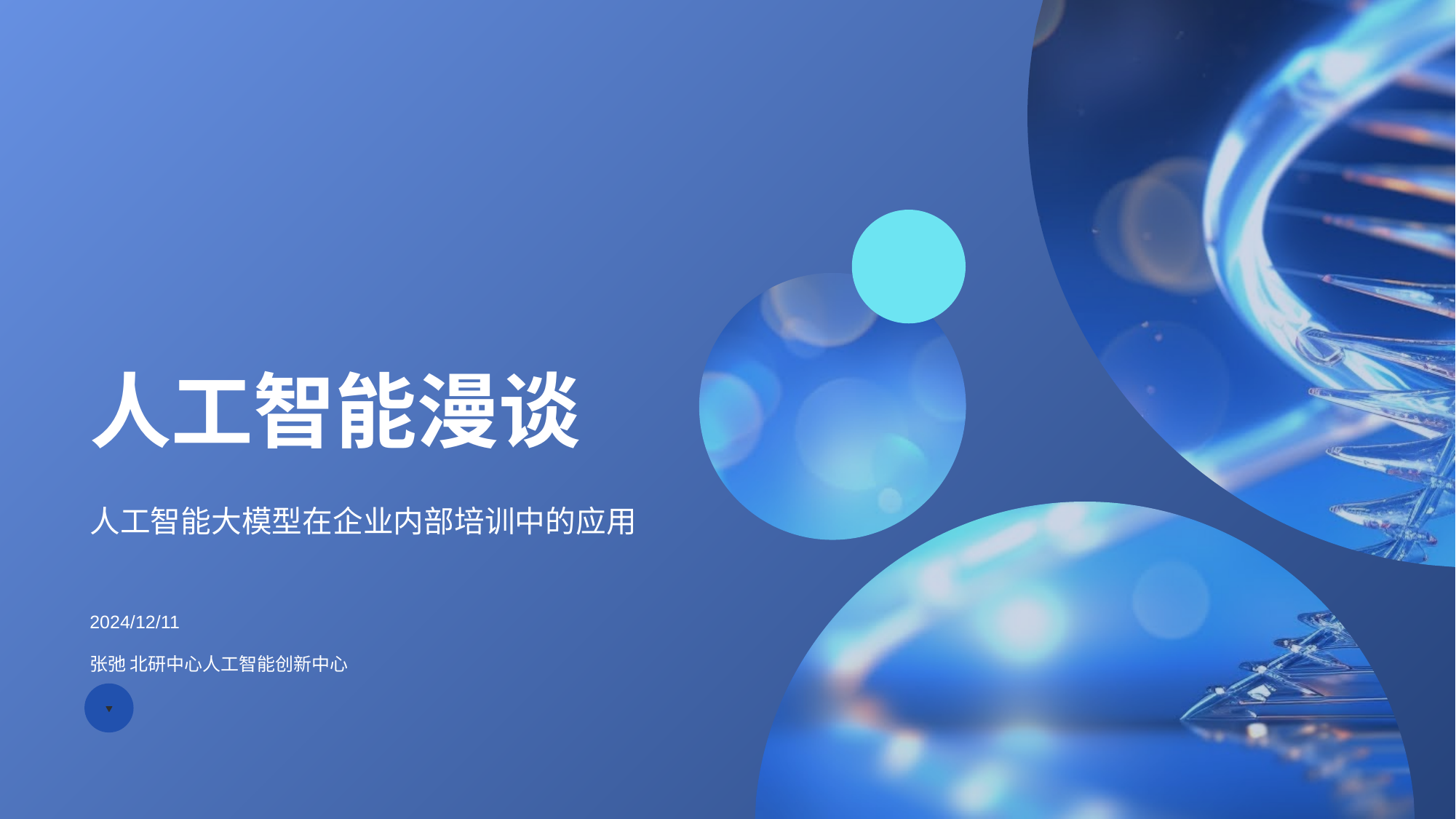

# 人工智能漫谈
人工智能大模型在企业内部培训中的应用
2024/12/11
张弛 北研中心人工智能创新中心